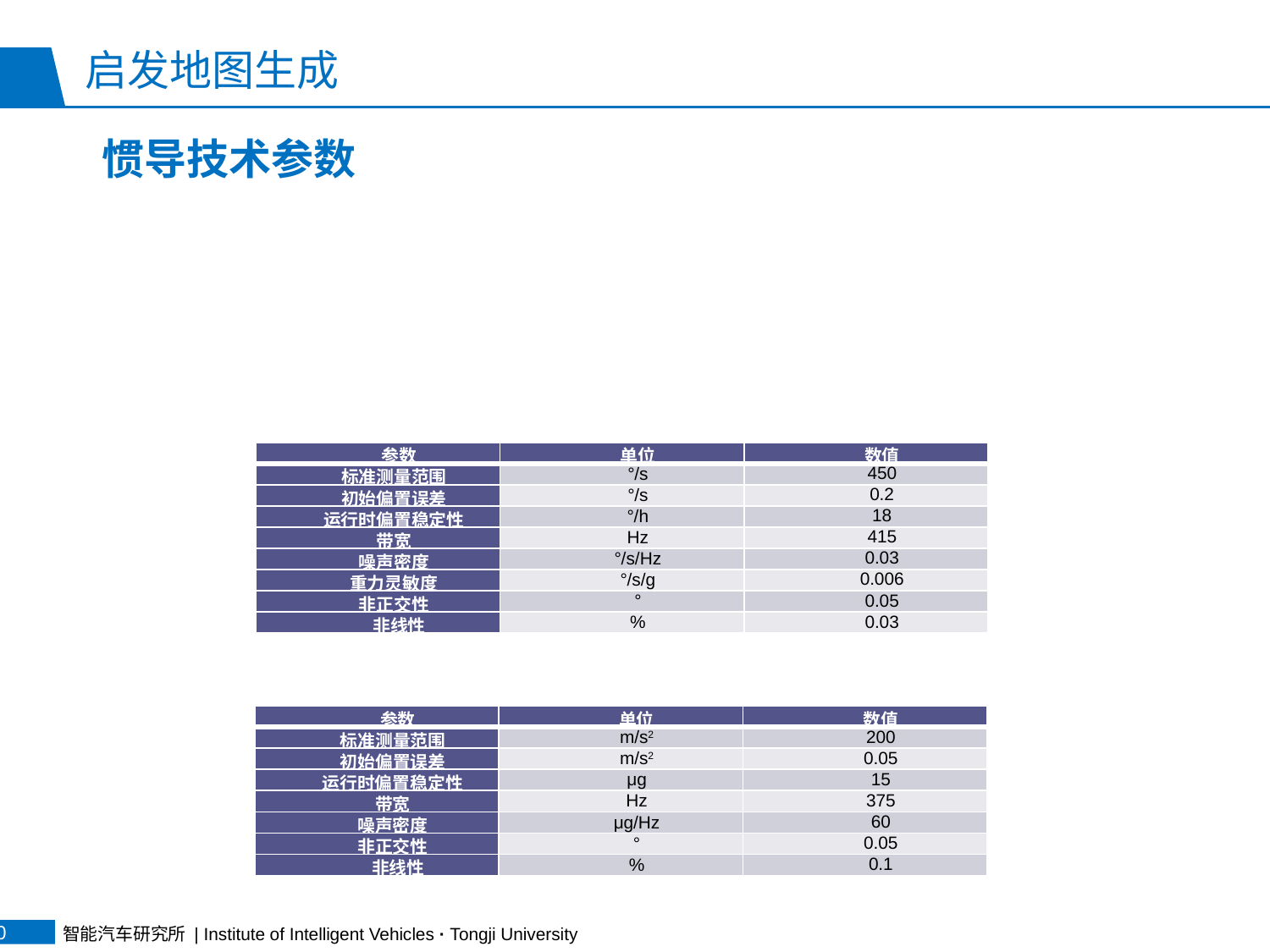

# 启发地图生成
惯导技术参数
| 参数 | 单位 | 数值 |
| --- | --- | --- |
| 标准测量范围 | °/s | 450 |
| 初始偏置误差 | °/s | 0.2 |
| 运行时偏置稳定性 | °/h | 18 |
| 带宽 | Hz | 415 |
| 噪声密度 | °/s/Hz | 0.03 |
| 重力灵敏度 | °/s/g | 0.006 |
| 非正交性 | ° | 0.05 |
| 非线性 | % | 0.03 |
| 参数 | 单位 | 数值 |
| --- | --- | --- |
| 标准测量范围 | m/s2 | 200 |
| 初始偏置误差 | m/s2 | 0.05 |
| 运行时偏置稳定性 | μg | 15 |
| 带宽 | Hz | 375 |
| 噪声密度 | μg/Hz | 60 |
| 非正交性 | ° | 0.05 |
| 非线性 | % | 0.1 |